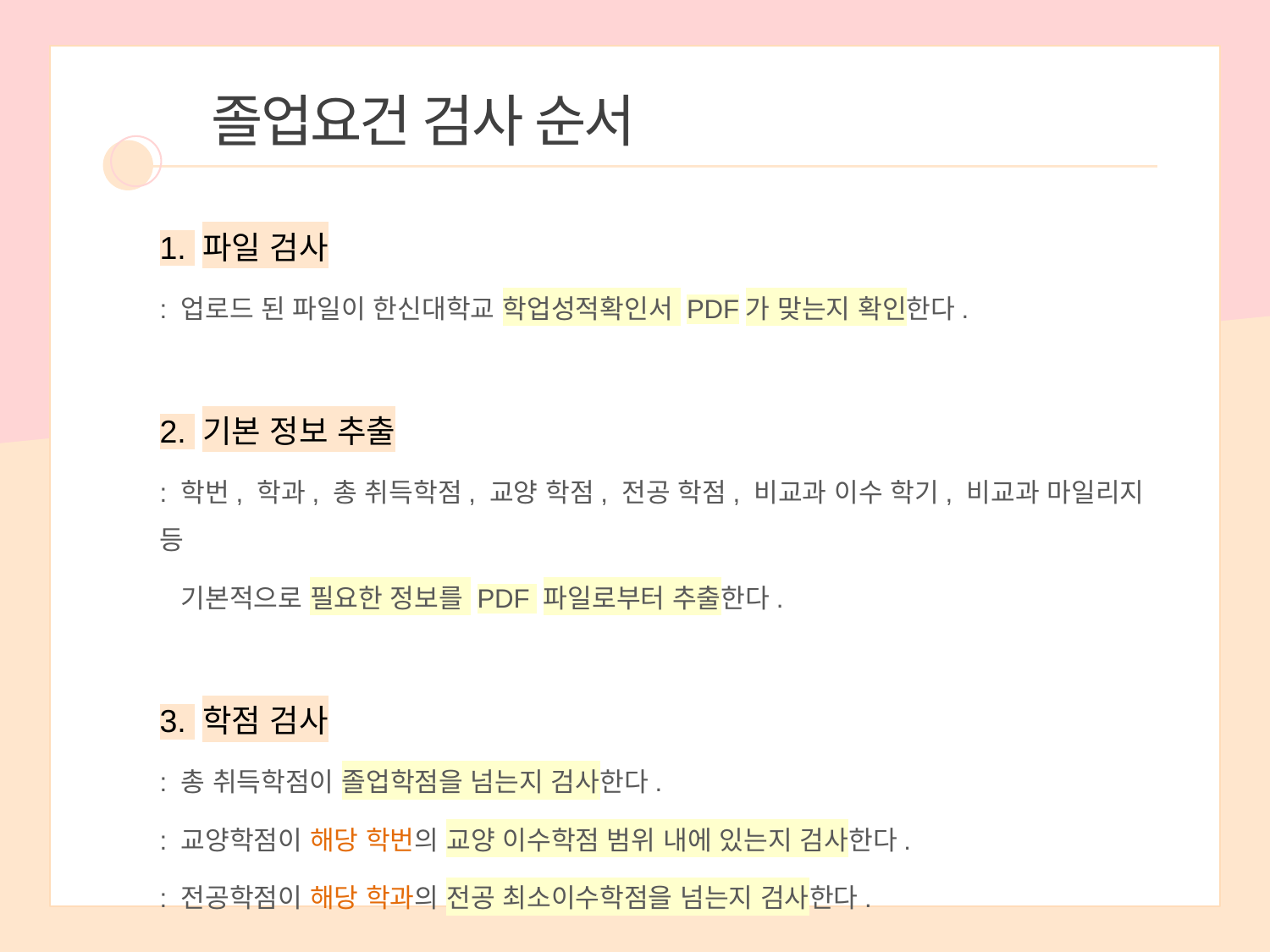

졸업요건 검사 순서
1. 파일 검사
: 업로드 된 파일이 한신대학교 학업성적확인서 PDF가 맞는지 확인한다.

2. 기본 정보 추출
: 학번, 학과, 총 취득학점, 교양 학점, 전공 학점, 비교과 이수 학기, 비교과 마일리지 등
  기본적으로 필요한 정보를 PDF 파일로부터 추출한다.

3. 학점 검사
: 총 취득학점이 졸업학점을 넘는지 검사한다.
: 교양학점이 해당 학번의 교양 이수학점 범위 내에 있는지 검사한다.
: 전공학점이 해당 학과의 전공 최소이수학점을 넘는지 검사한다.